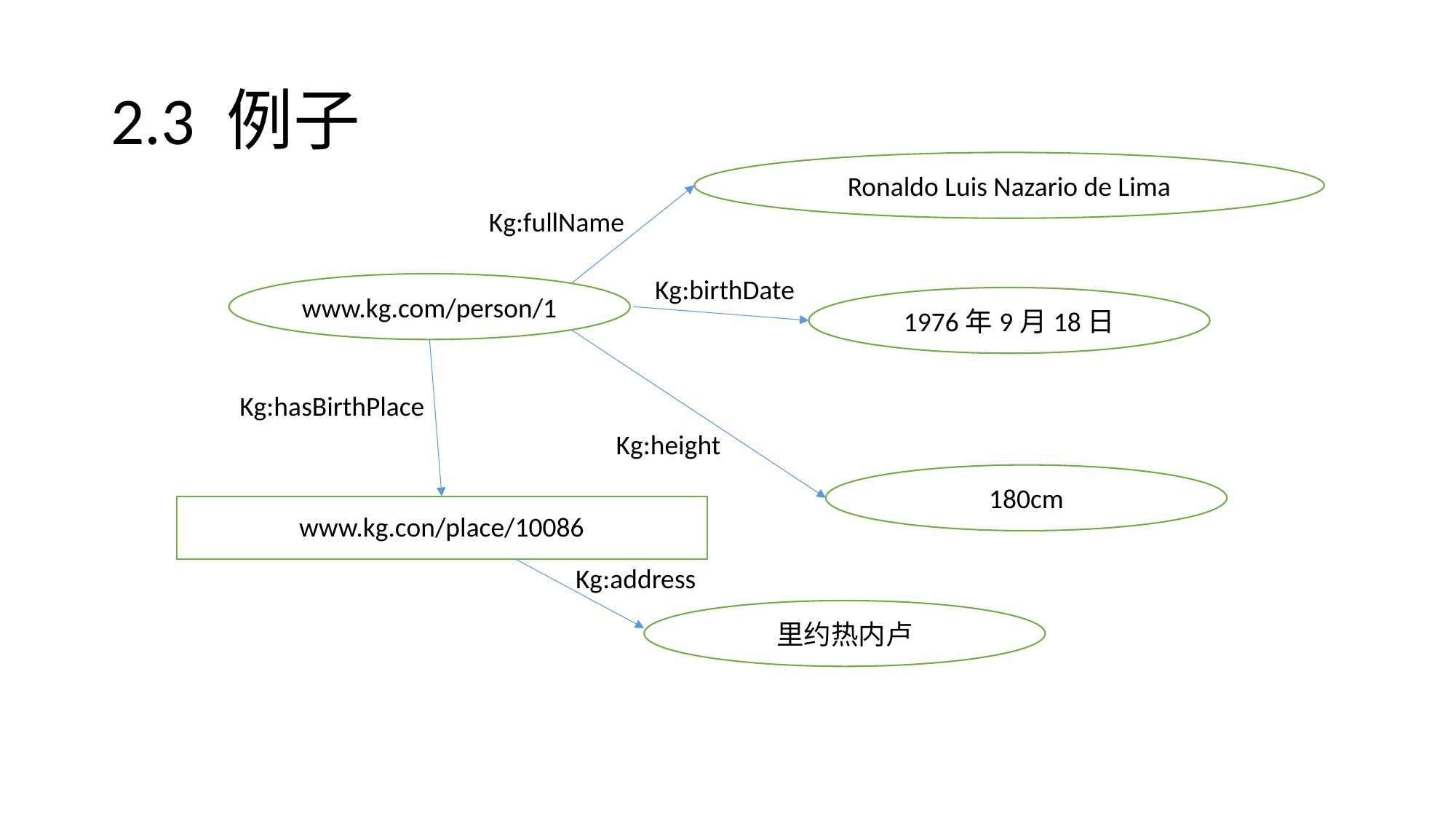

# 2.3 例子
Ronaldo Luis Nazario de Lima
Kg:fullName
Kg:birthDate
www.kg.com/person/1
1976年9月18日
Kg:hasBirthPlace
Kg:height
180cm
www.kg.con/place/10086
Kg:address
里约热内卢